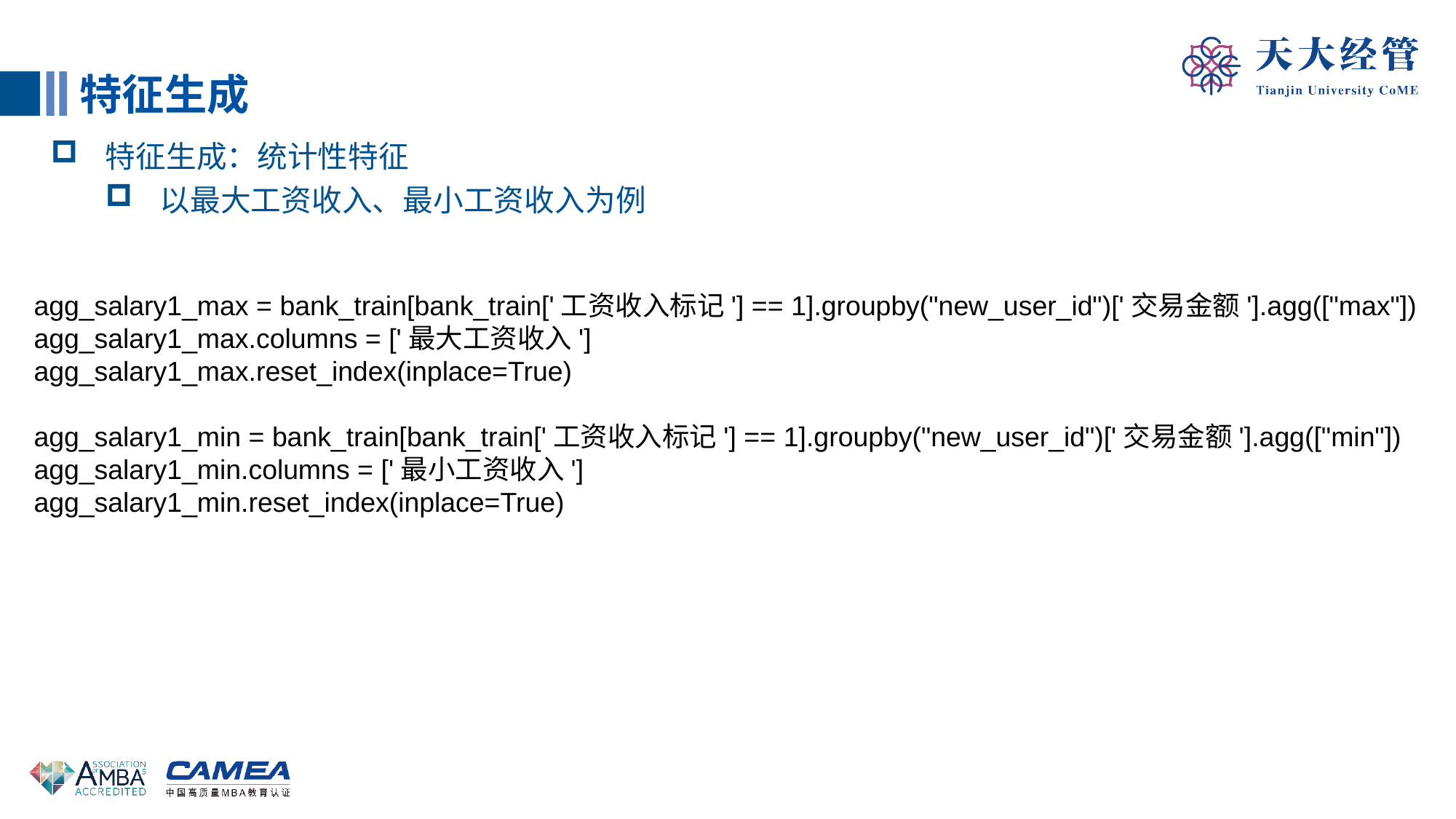

特征生成

特征生成：统计性特征
以最大工资收入、最小工资收入为例
agg_salary1_max = bank_train[bank_train['工资收入标记'] == 1].groupby("new_user_id")['交易金额'].agg(["max"])
agg_salary1_max.columns = ['最大工资收入']
agg_salary1_max.reset_index(inplace=True)

agg_salary1_min = bank_train[bank_train['工资收入标记'] == 1].groupby("new_user_id")['交易金额'].agg(["min"])
agg_salary1_min.columns = ['最小工资收入']
agg_salary1_min.reset_index(inplace=True)